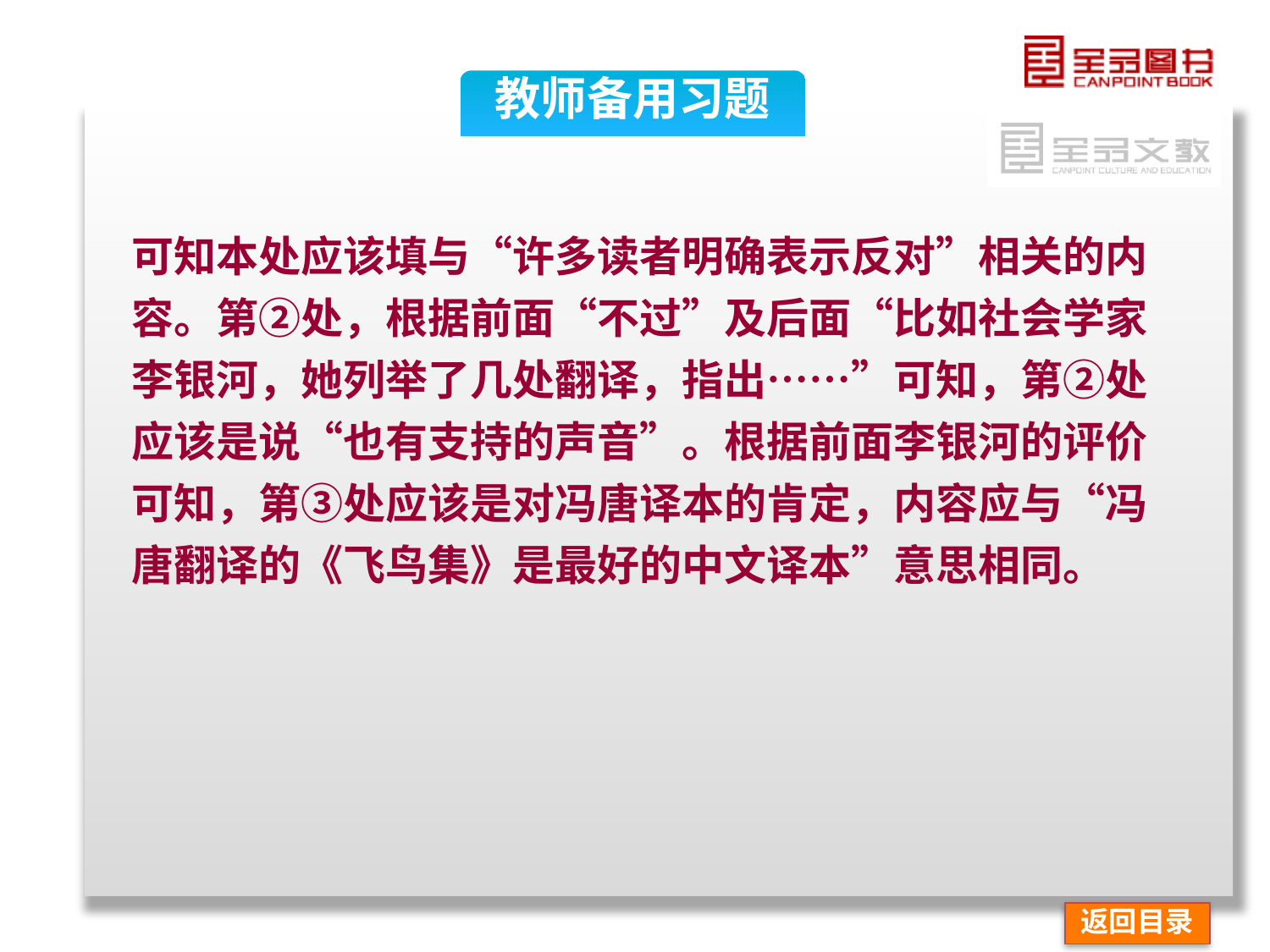

教师备用习题
可知本处应该填与“许多读者明确表示反对”相关的内容。第②处，根据前面“不过”及后面“比如社会学家李银河，她列举了几处翻译，指出……”可知，第②处应该是说“也有支持的声音”。根据前面李银河的评价可知，第③处应该是对冯唐译本的肯定，内容应与“冯唐翻译的《飞鸟集》是最好的中文译本”意思相同。
返回目录